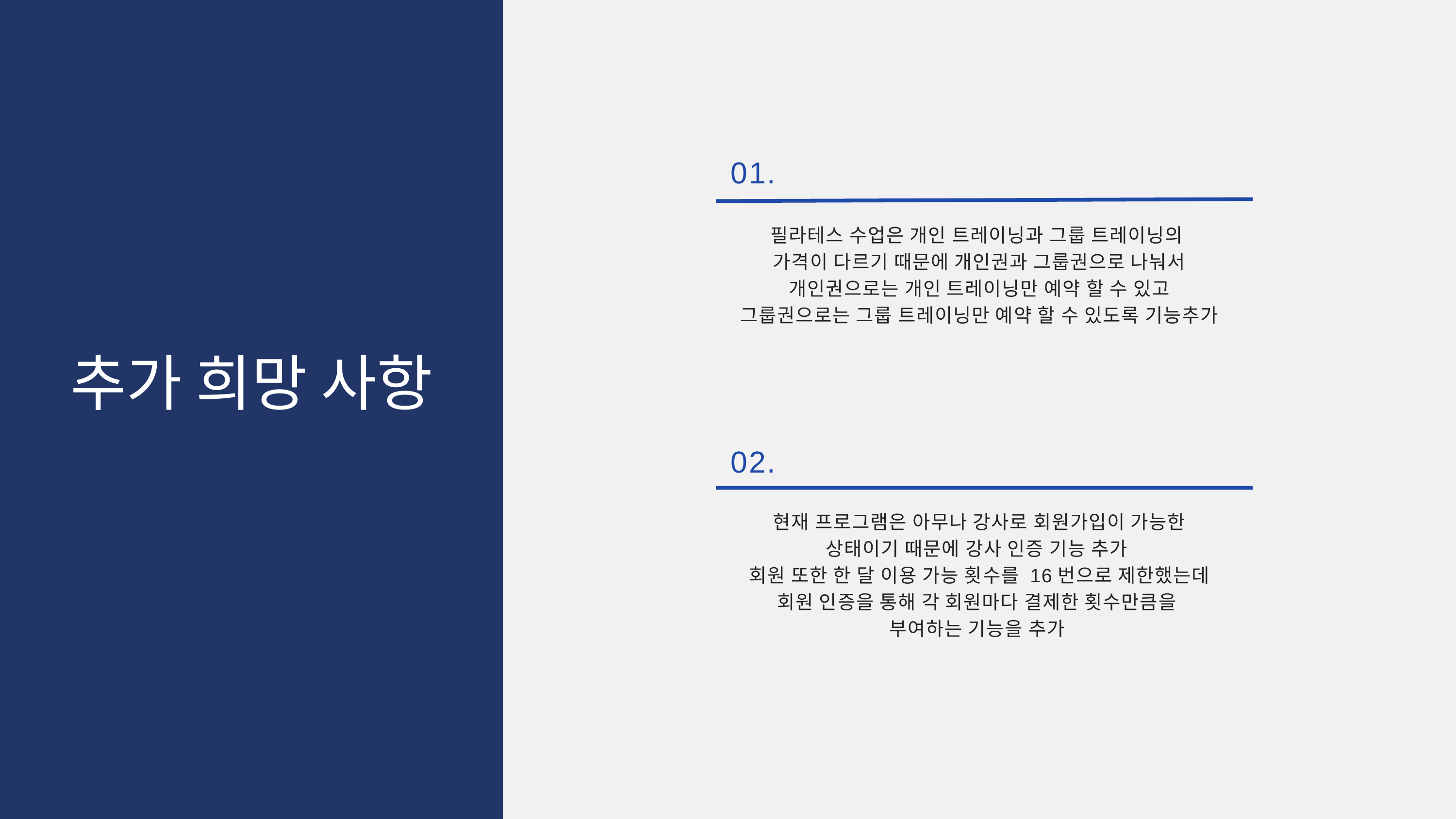

01.

필라테스 수업은 개인 트레이닝과 그룹 트레이닝의
가격이 다르기 때문에 개인권과 그룹권으로 나눠서
개인권으로는 개인 트레이닝만 예약 할 수 있고
그룹권으로는 그룹 트레이닝만 예약 할 수 있도록 기능추가
추가 희망 사항
02.

현재 프로그램은 아무나 강사로 회원가입이 가능한
상태이기 때문에 강사 인증 기능 추가
회원 또한 한 달 이용 가능 횟수를 16번으로 제한했는데
회원 인증을 통해 각 회원마다 결제한 횟수만큼을
부여하는 기능을 추가